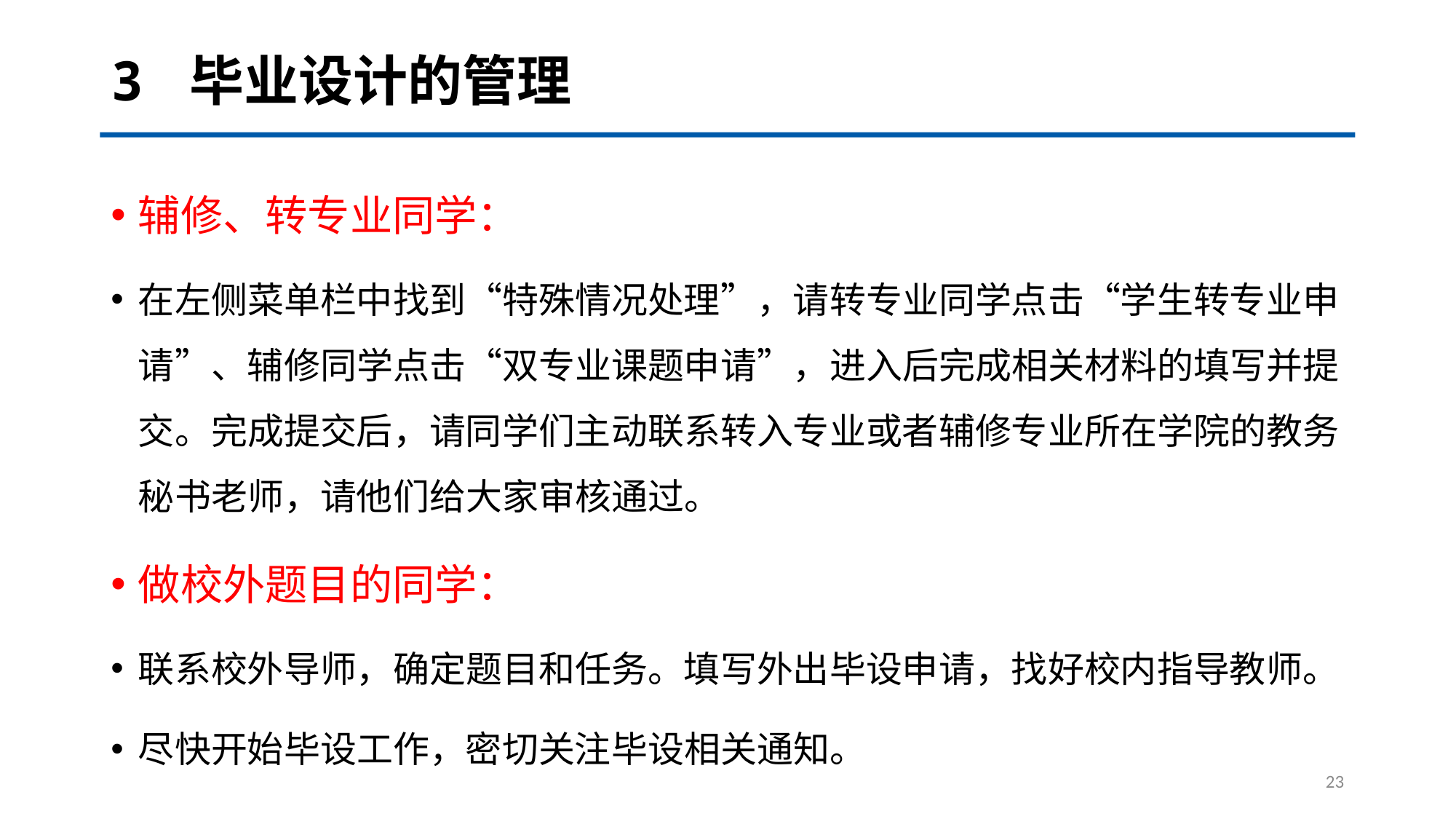

# 3 毕业设计的管理
辅修、转专业同学：
在左侧菜单栏中找到“特殊情况处理”，请转专业同学点击“学生转专业申请”、辅修同学点击“双专业课题申请”，进入后完成相关材料的填写并提交。完成提交后，请同学们主动联系转入专业或者辅修专业所在学院的教务秘书老师，请他们给大家审核通过。
做校外题目的同学：
联系校外导师，确定题目和任务。填写外出毕设申请，找好校内指导教师。
尽快开始毕设工作，密切关注毕设相关通知。

23